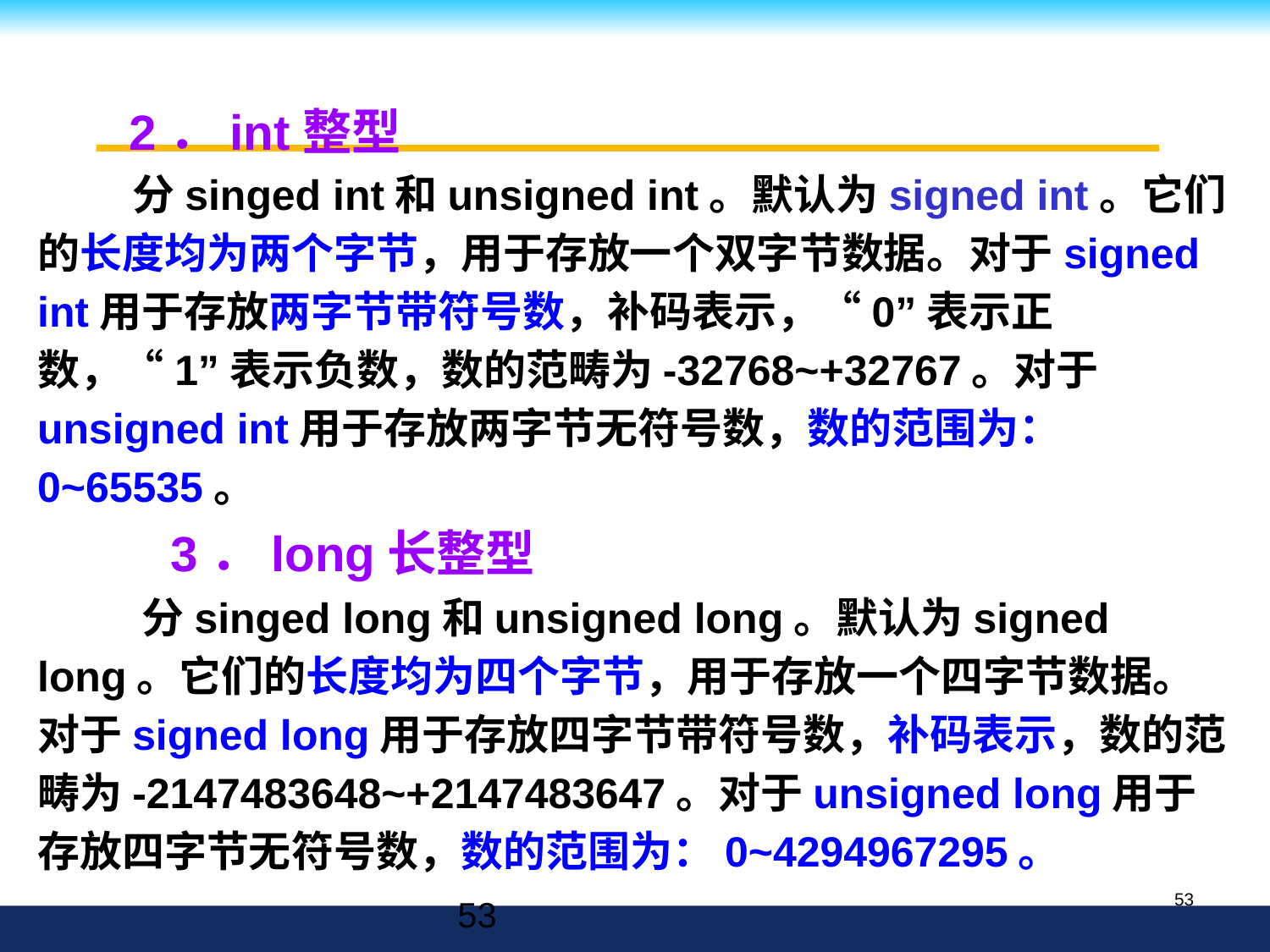

2．int整型
     分singed int和unsigned int。默认为signed int。它们的长度均为两个字节，用于存放一个双字节数据。对于signed int用于存放两字节带符号数，补码表示，“0”表示正数，“1”表示负数，数的范畴为-32768~+32767。对于unsigned int用于存放两字节无符号数，数的范围为：0~65535。
       3．long长整型
      分singed long和unsigned long。默认为signed long。它们的长度均为四个字节，用于存放一个四字节数据。对于signed long用于存放四字节带符号数，补码表示，数的范畴为-2147483648~+2147483647。对于unsigned long用于存放四字节无符号数，数的范围为：0~4294967295。
53
53